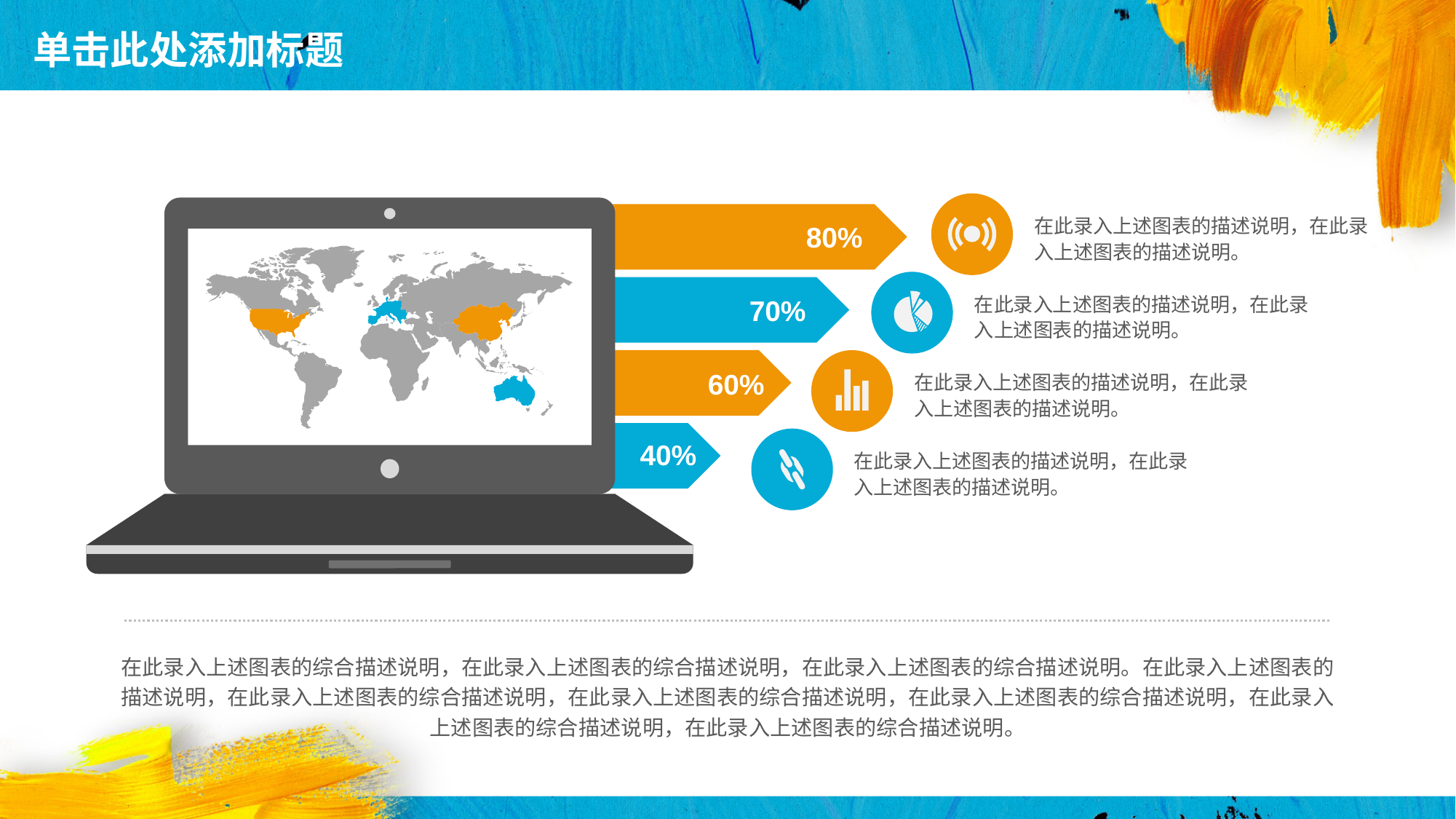

# 单击此处添加标题

80%
在此录入上述图表的描述说明，在此录入上述图表的描述说明。

70%
在此录入上述图表的描述说明，在此录入上述图表的描述说明。

60%

在此录入上述图表的描述说明，在此录入上述图表的描述说明。

40%

在此录入上述图表的描述说明，在此录入上述图表的描述说明。
在此录入上述图表的综合描述说明，在此录入上述图表的综合描述说明，在此录入上述图表的综合描述说明。在此录入上述图表的描述说明，在此录入上述图表的综合描述说明，在此录入上述图表的综合描述说明，在此录入上述图表的综合描述说明，在此录入上述图表的综合描述说明，在此录入上述图表的综合描述说明。